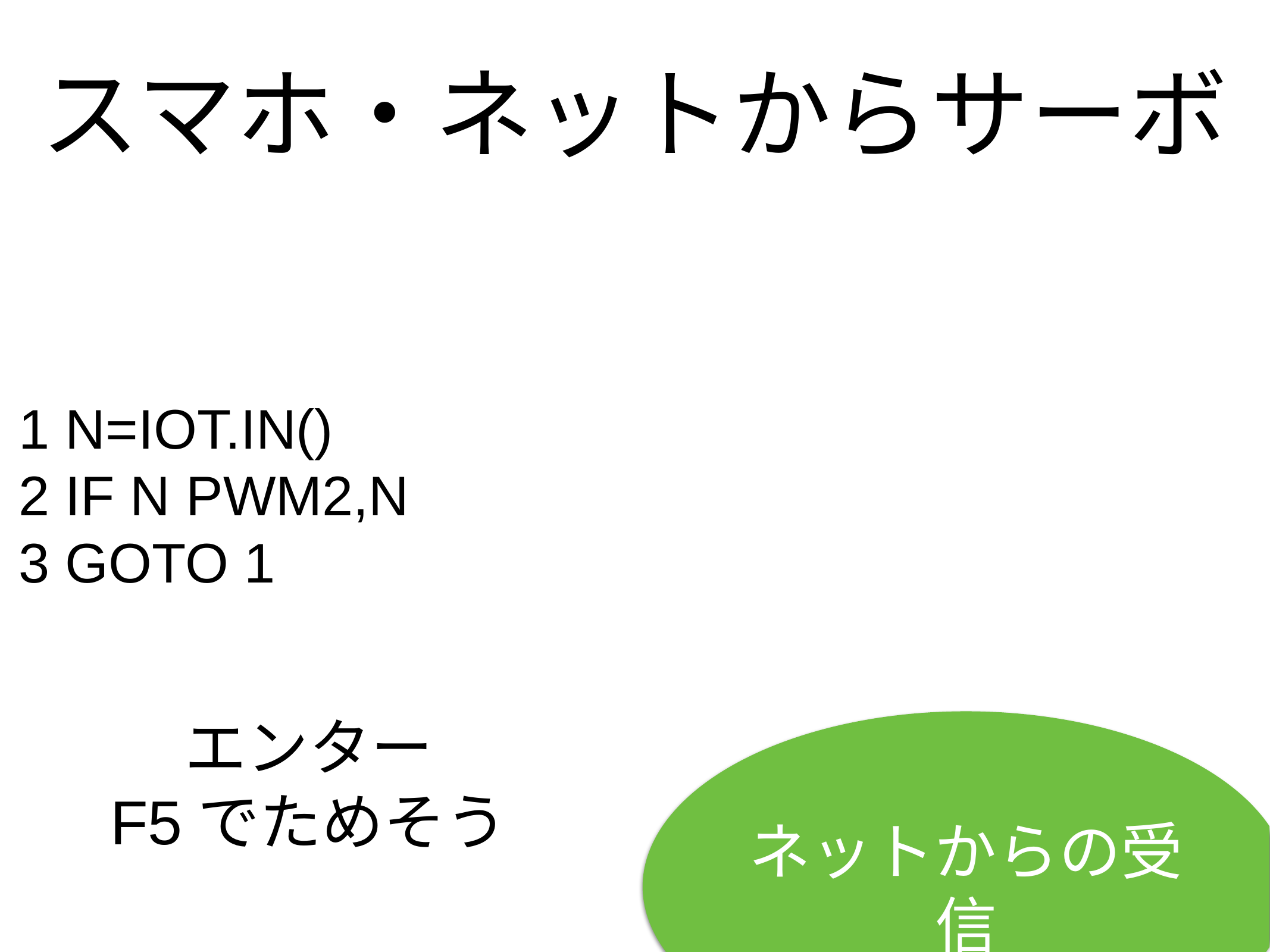

スマホ・ネットからサーボ
1 N=IOT.IN()
2 IF N PWM2,N
3 GOTO 1
# エンター
F5でためそう
ネットからの受信